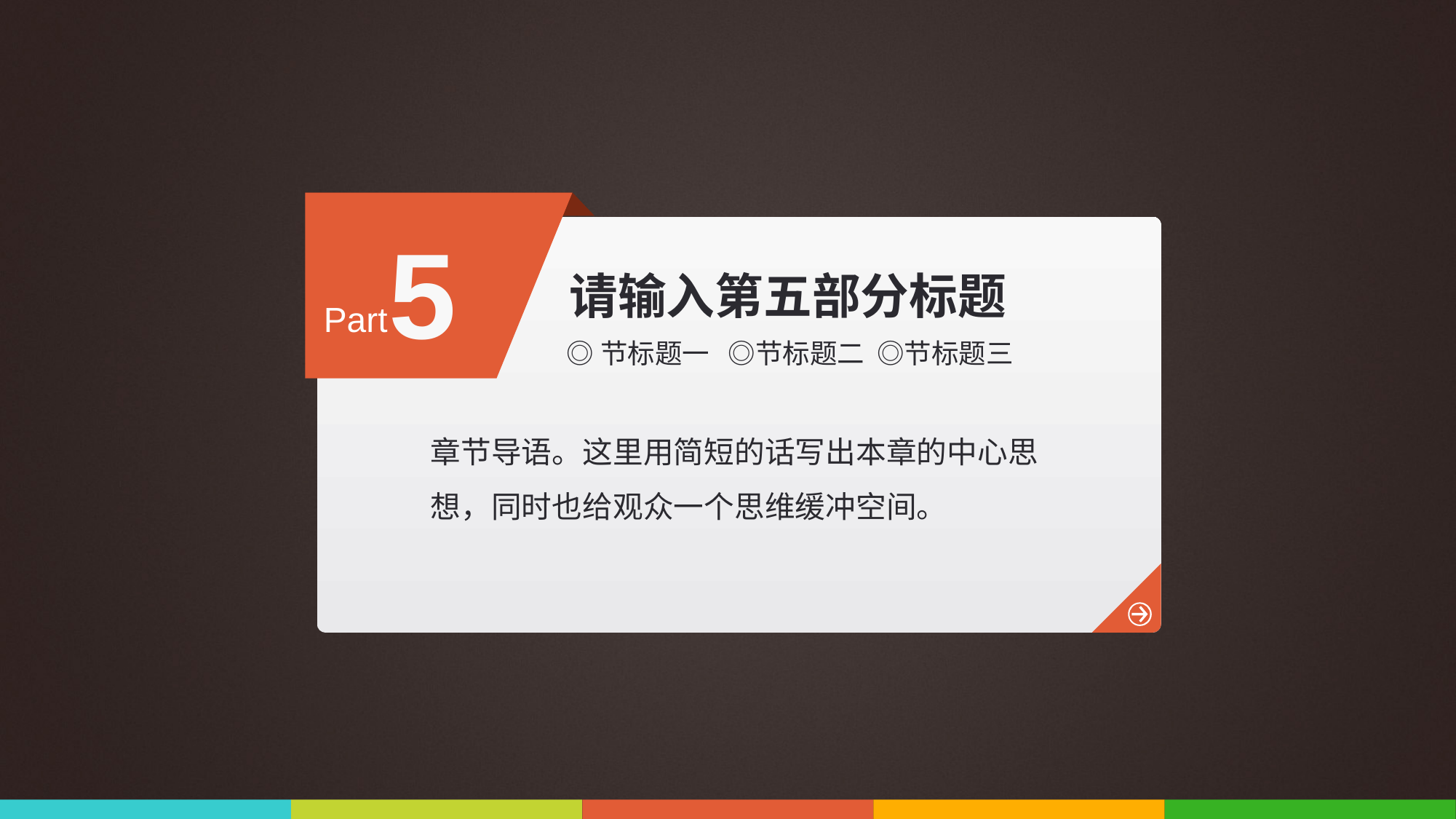

5

请输入第五部分标题
Part
◎节标题一   ◎节标题二  ◎节标题三
章节导语。这里用简短的话写出本章的中心思想，同时也给观众一个思维缓冲空间。